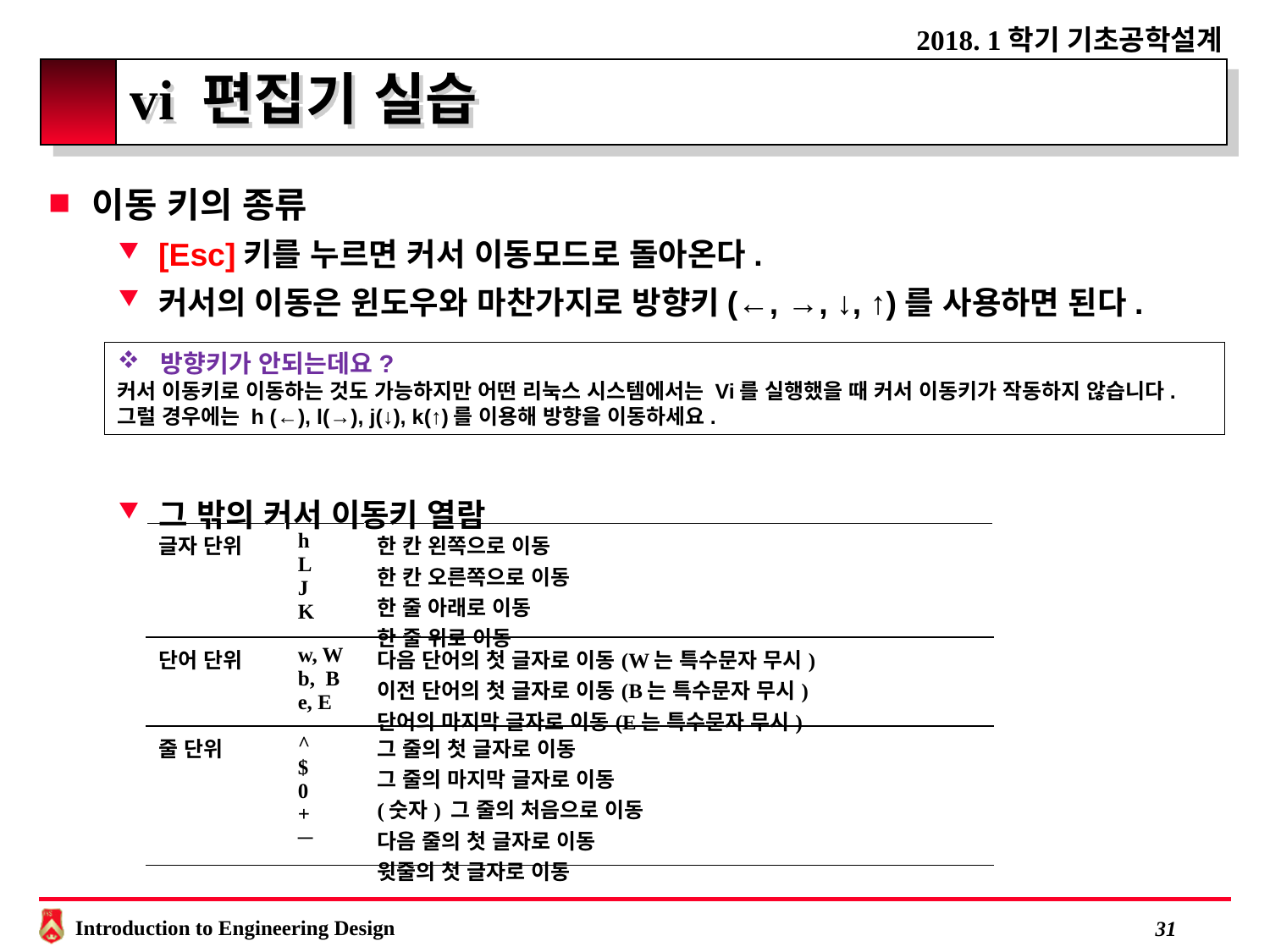

# vi 편집기 실습
이동 키의 종류
[Esc]키를 누르면 커서 이동모드로 돌아온다.
커서의 이동은 윈도우와 마찬가지로 방향키(←, →, ↓, ↑)를 사용하면 된다.

그 밖의 커서 이동키 열람
 방향키가 안되는데요?
커서 이동키로 이동하는 것도 가능하지만 어떤 리눅스 시스템에서는 Vi를 실행했을 때 커서 이동키가 작동하지 않습니다. 그럴 경우에는 h (←), l(→), j(↓), k(↑)를 이용해 방향을 이동하세요.
| 글자 단위 | h L J K | 한 칸 왼쪽으로 이동 한 칸 오른쪽으로 이동 한 줄 아래로 이동 한 줄 위로 이동 |
| --- | --- | --- |
| 단어 단위 | w, W b, B e, E | 다음 단어의 첫 글자로 이동(W는 특수문자 무시) 이전 단어의 첫 글자로 이동(B는 특수문자 무시) 단어의 마지막 글자로 이동(E는 특수문자 무시) |
| 줄 단위 | ^ $ 0 + ─ | 그 줄의 첫 글자로 이동 그 줄의 마지막 글자로 이동 (숫자) 그 줄의 처음으로 이동 다음 줄의 첫 글자로 이동 윗줄의 첫 글자로 이동 |

 31